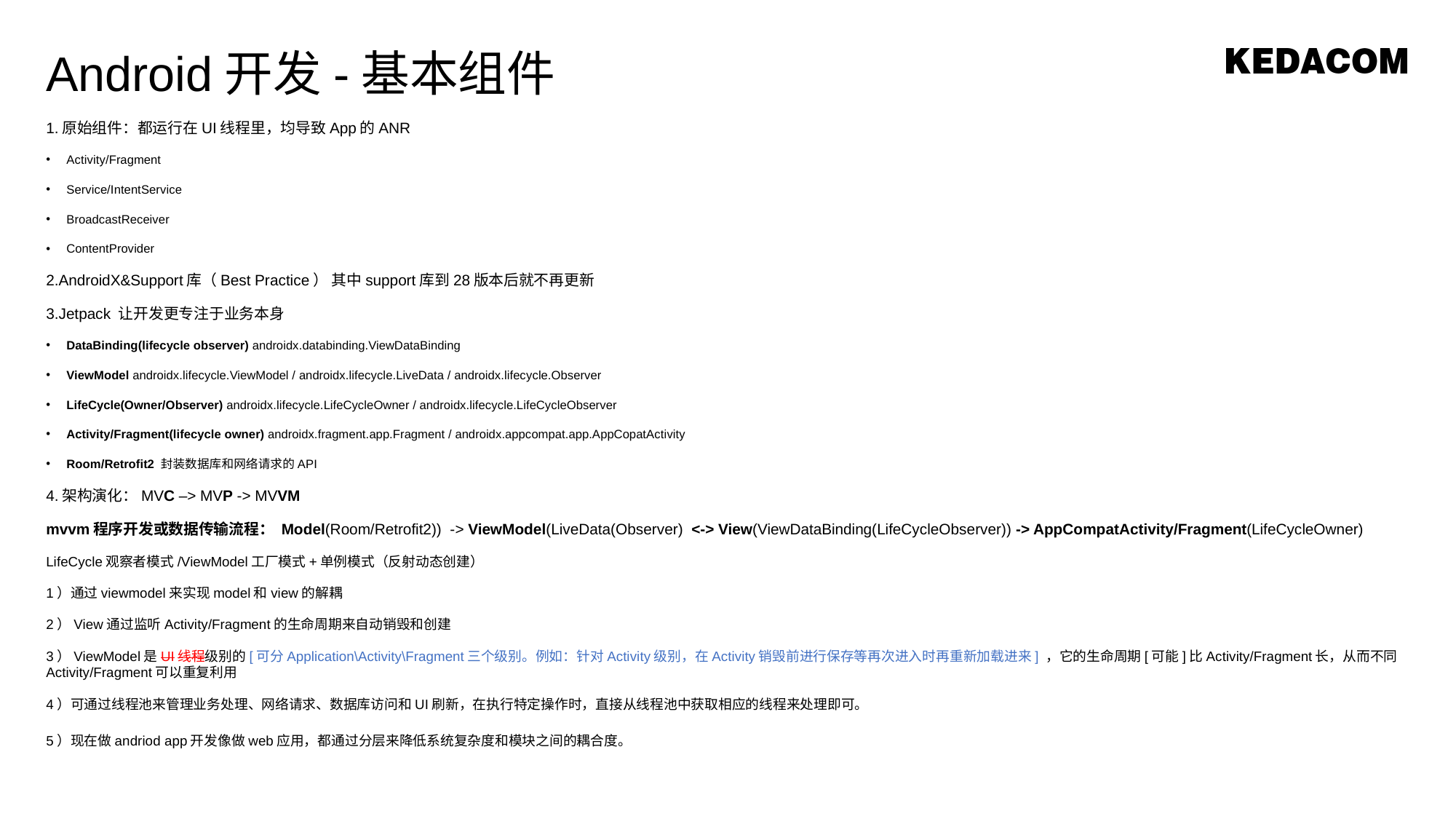

Android开发-基本组件
1.原始组件：都运行在UI线程里，均导致App的ANR
Activity/Fragment
Service/IntentService
BroadcastReceiver
ContentProvider
2.AndroidX&Support库（Best Practice） 其中support库到28版本后就不再更新
3.Jetpack 让开发更专注于业务本身
DataBinding(lifecycle observer) androidx.databinding.ViewDataBinding
ViewModel androidx.lifecycle.ViewModel / androidx.lifecycle.LiveData / androidx.lifecycle.Observer
LifeCycle(Owner/Observer) androidx.lifecycle.LifeCycleOwner / androidx.lifecycle.LifeCycleObserver
Activity/Fragment(lifecycle owner) androidx.fragment.app.Fragment / androidx.appcompat.app.AppCopatActivity
Room/Retrofit2 封装数据库和网络请求的API
4.架构演化：MVC –> MVP -> MVVM
mvvm程序开发或数据传输流程： Model(Room/Retrofit2))  -> ViewModel(LiveData(Observer)  <-> View(ViewDataBinding(LifeCycleObserver)) -> AppCompatActivity/Fragment(LifeCycleOwner)
LifeCycle观察者模式/ViewModel工厂模式+单例模式（反射动态创建）
1）通过viewmodel来实现model和view的解耦
2）View通过监听Activity/Fragment的生命周期来自动销毁和创建
3）ViewModel是UI线程级别的[可分Application\Activity\Fragment三个级别。例如：针对Activity级别，在Activity销毁前进行保存等再次进入时再重新加载进来] ，它的生命周期[可能]比Activity/Fragment长，从而不同Activity/Fragment可以重复利用
4）可通过线程池来管理业务处理、网络请求、数据库访问和UI刷新，在执行特定操作时，直接从线程池中获取相应的线程来处理即可。
5）现在做andriod app开发像做web应用，都通过分层来降低系统复杂度和模块之间的耦合度。